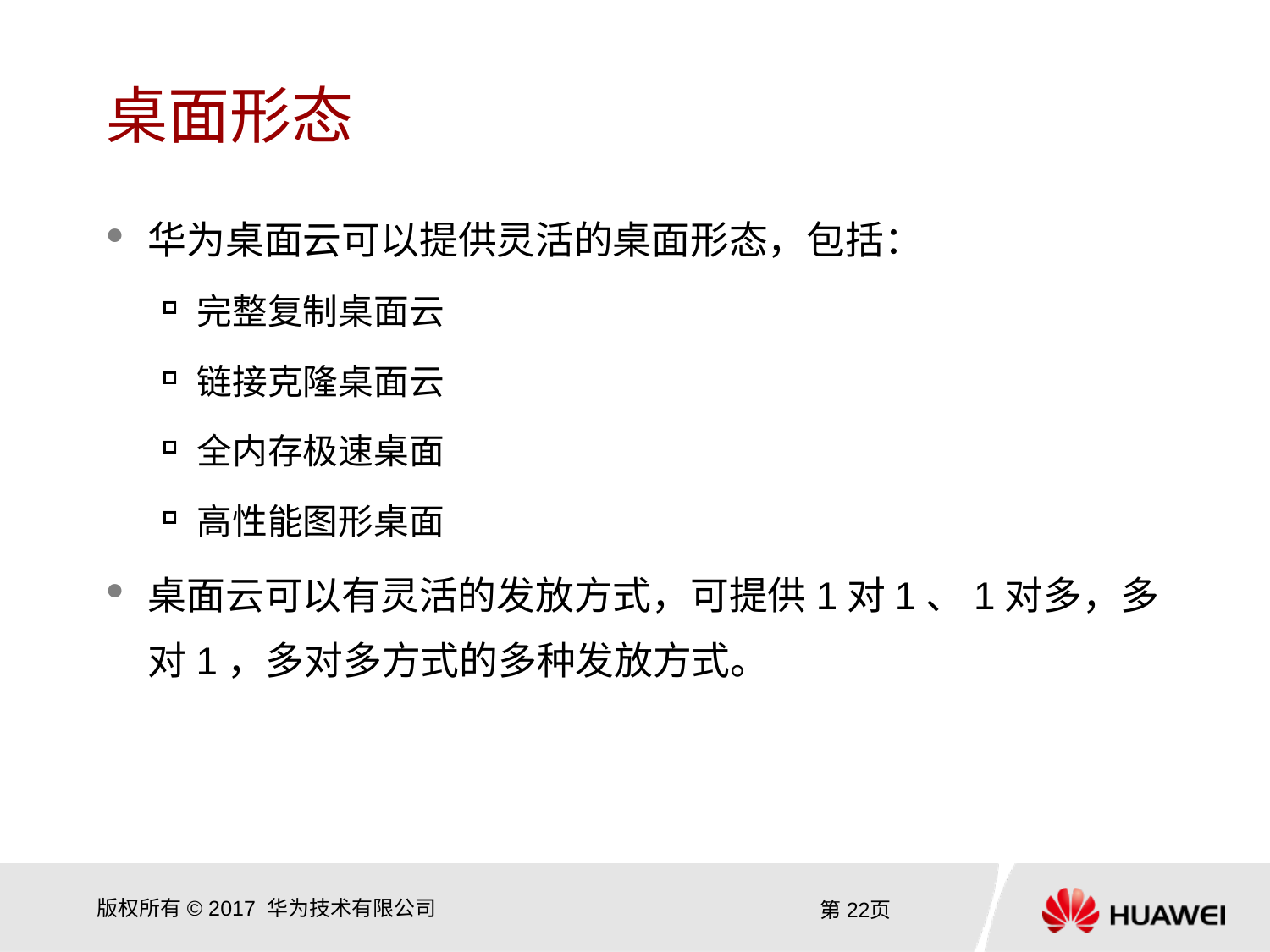

# 桌面形态
华为桌面云可以提供灵活的桌面形态，包括：
完整复制桌面云
链接克隆桌面云
全内存极速桌面
高性能图形桌面
桌面云可以有灵活的发放方式，可提供1对1、1对多，多对1，多对多方式的多种发放方式。